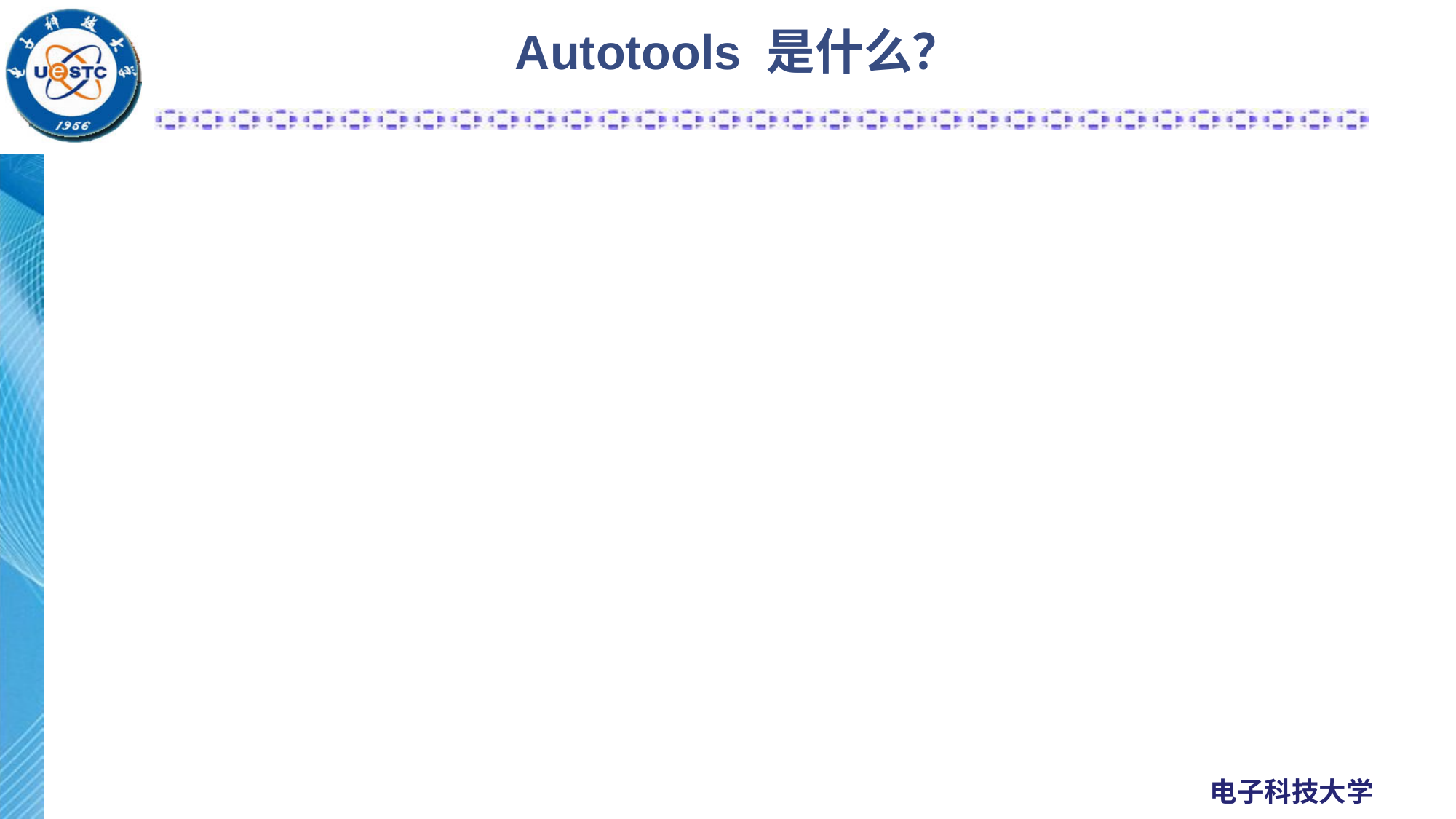

# Autotools 是什么？
所谓 GNU 构建系统（GNU Build System）主要是指通过 autoconf，automake 和 libtool 这三个工具构建出来的软件结构体系，又名 Autotools。通常和 GNU make，gettext 以及 GCC 一起配套使用。这个软件结构体系也是所有 GNU 项目的打包方式。             ——维基百科

这是一套工具，可以配合使用以完成编译、链接到分发、安装、卸载的流程。